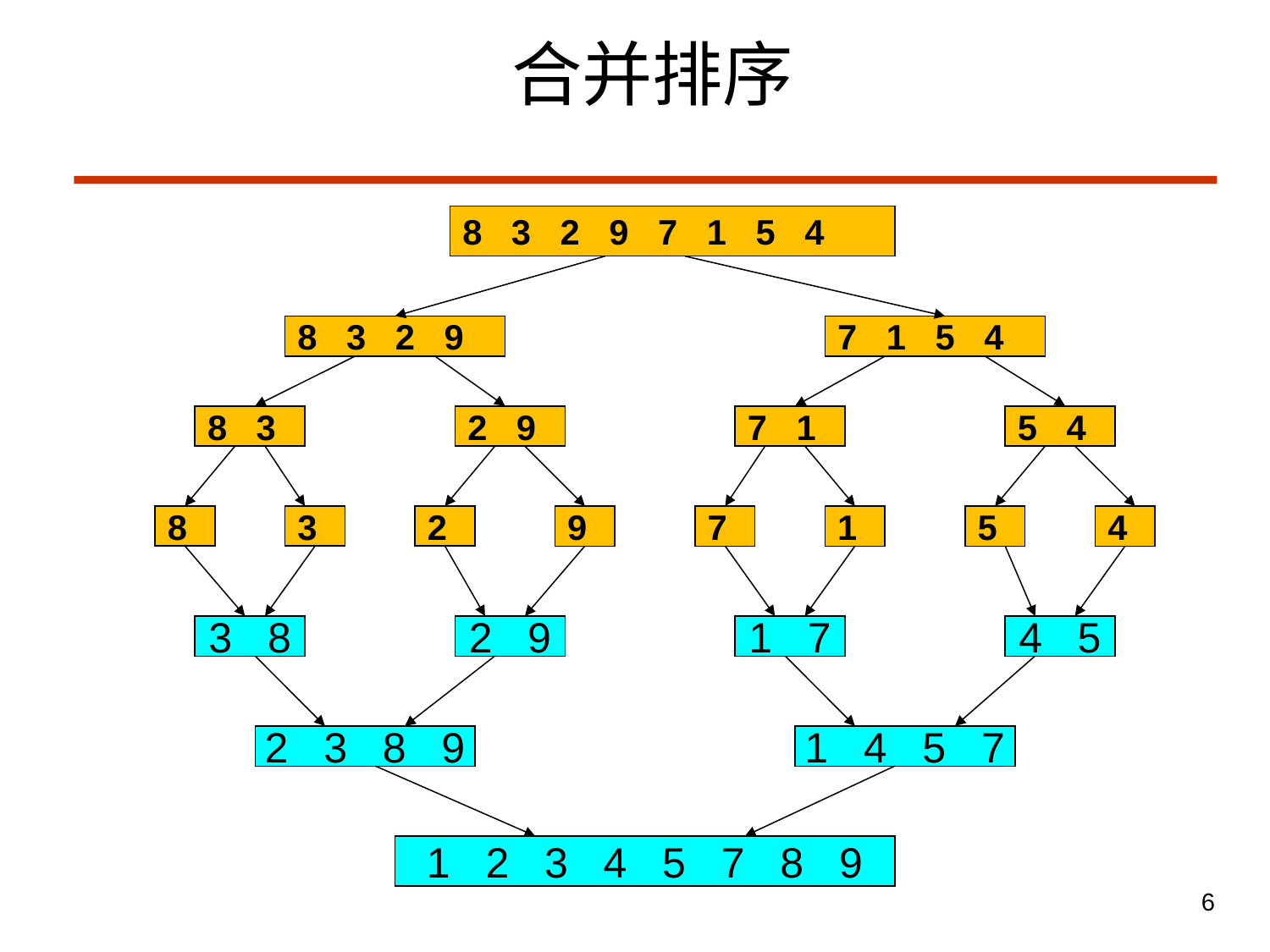

合并排序
8   3   2   9   7   1   5   4

8   3   2   9
7   1   5   4

8   3
2   9

7   1
5   4

8
3

2
9

7
1

5
4

3   8

2   9

1   7

4   5

2   3   8   9

1   4   5   7

1   2   3   4   5   7   8   9
6